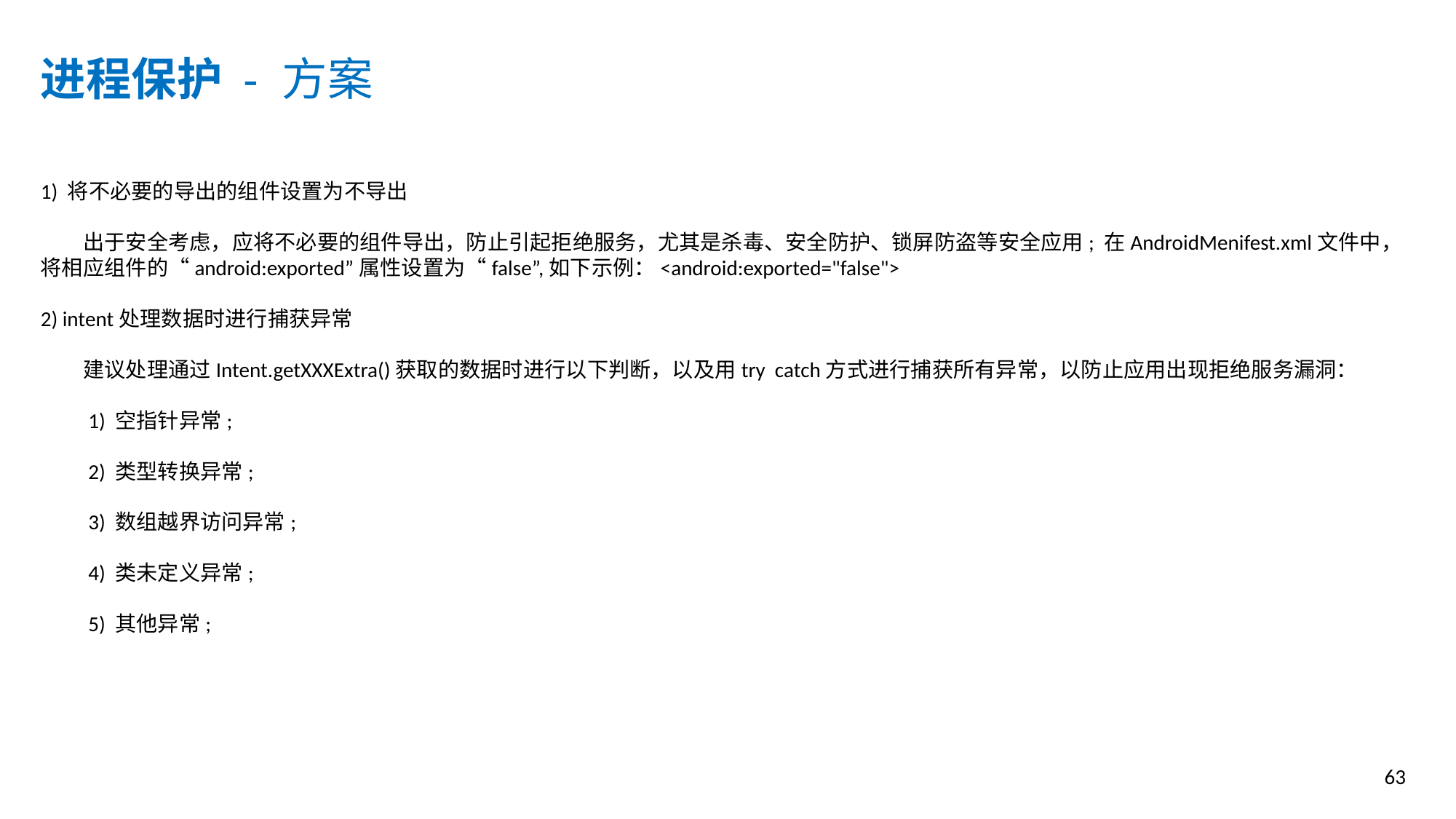

进程保护 - 方案
1) 将不必要的导出的组件设置为不导出

　　出于安全考虑，应将不必要的组件导出，防止引起拒绝服务，尤其是杀毒、安全防护、锁屏防盗等安全应用; 在AndroidMenifest.xml文件中，将相应组件的“android:exported”属性设置为“false”,如下示例：<android:exported="false">

2) intent处理数据时进行捕获异常

　　建议处理通过Intent.getXXXExtra()获取的数据时进行以下判断，以及用try  catch方式进行捕获所有异常，以防止应用出现拒绝服务漏洞：

　　1) 空指针异常;

　　2) 类型转换异常;

　　3) 数组越界访问异常;

　　4) 类未定义异常;

　　5) 其他异常;
63